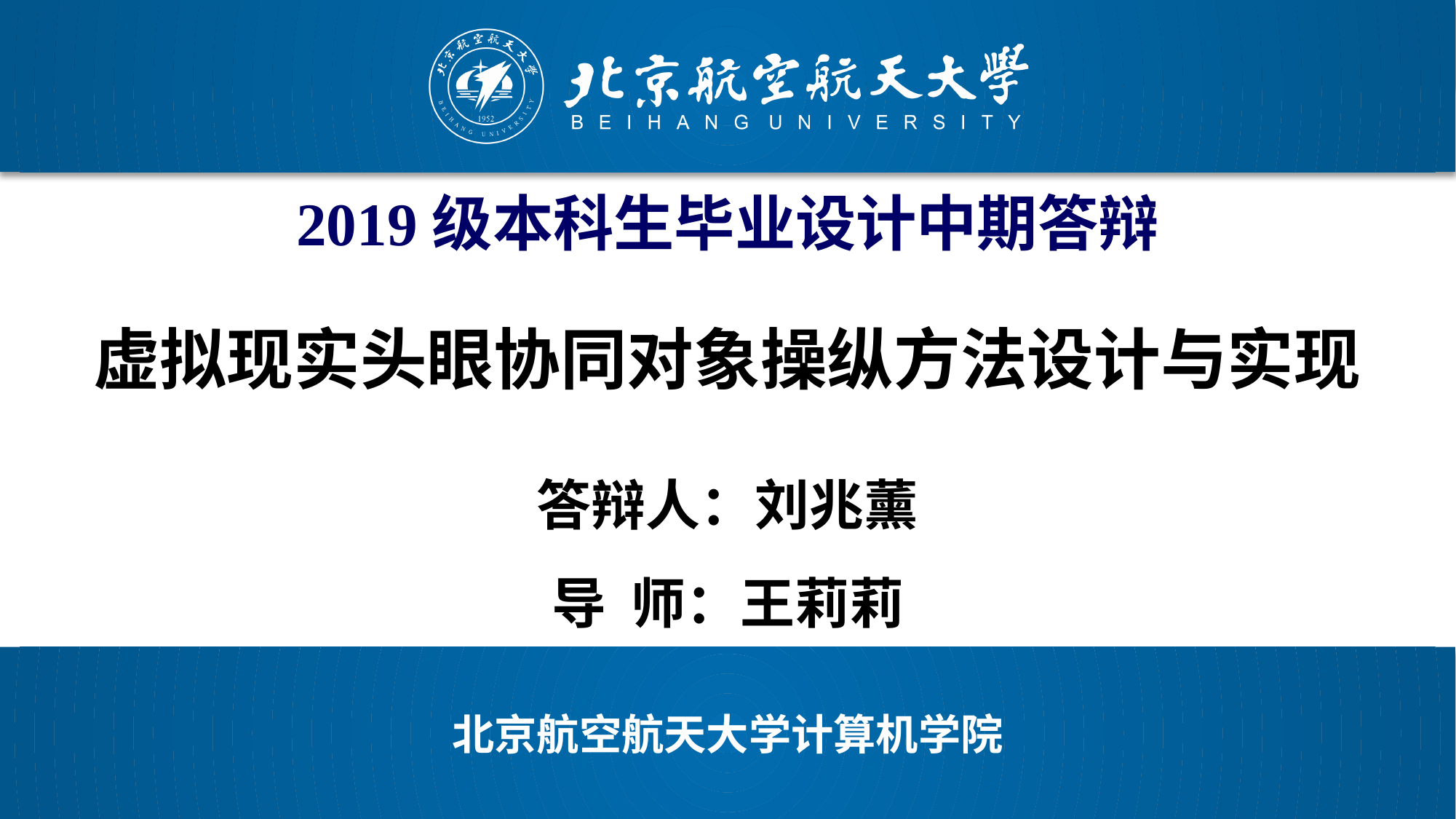

2019级本科生毕业设计中期答辩
虚拟现实头眼协同对象操纵方法设计与实现
答辩人：刘兆薰
导  师：王莉莉
北京航空航天大学计算机学院